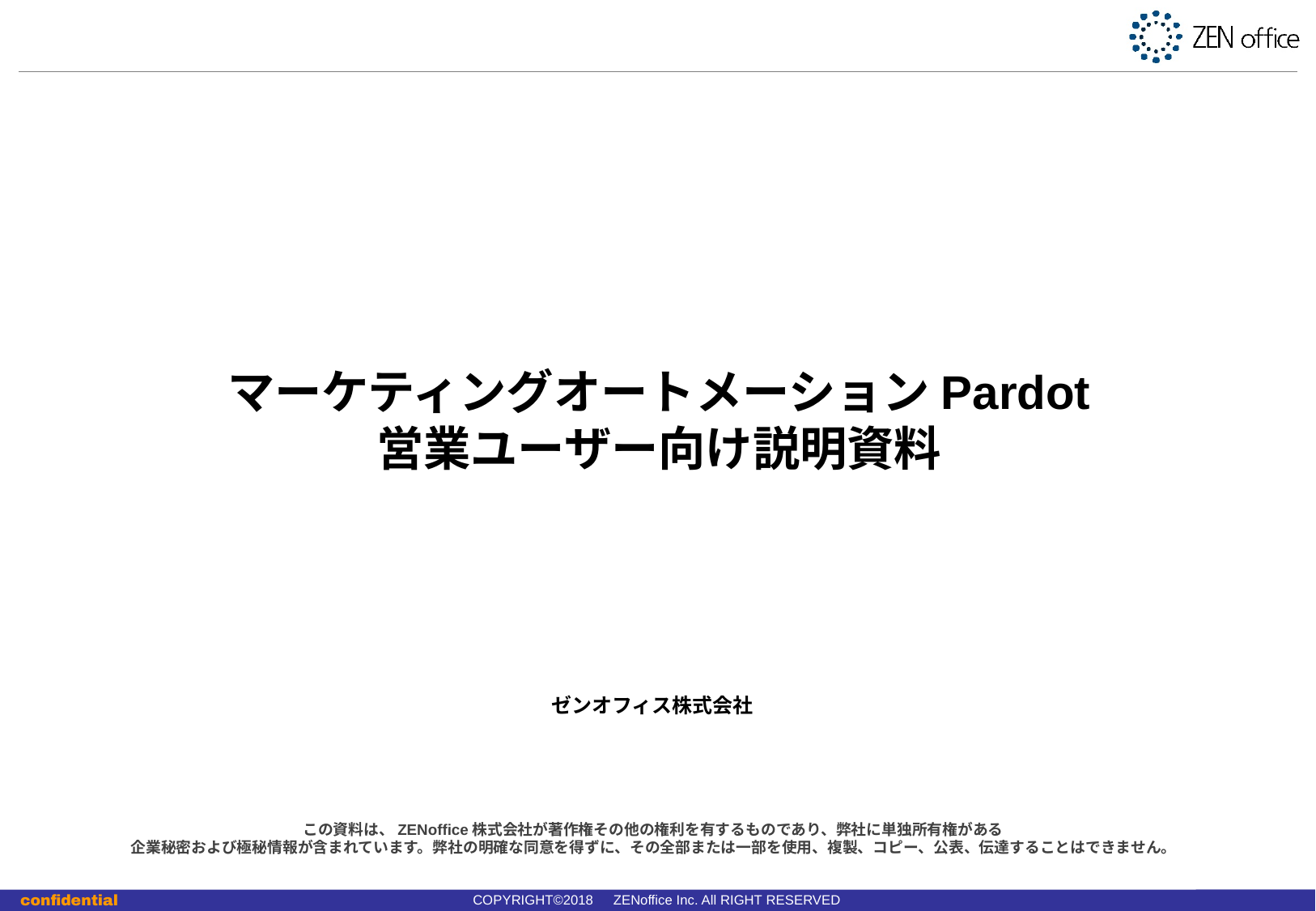

マーケティングオートメーションPardot
営業ユーザー向け説明資料
ゼンオフィス株式会社
この資料は、ZENoffice株式会社が著作権その他の権利を有するものであり、弊社に単独所有権がある
企業秘密および極秘情報が含まれています。弊社の明確な同意を得ずに、その全部または一部を使用、複製、コピー、公表、伝達することはできません。